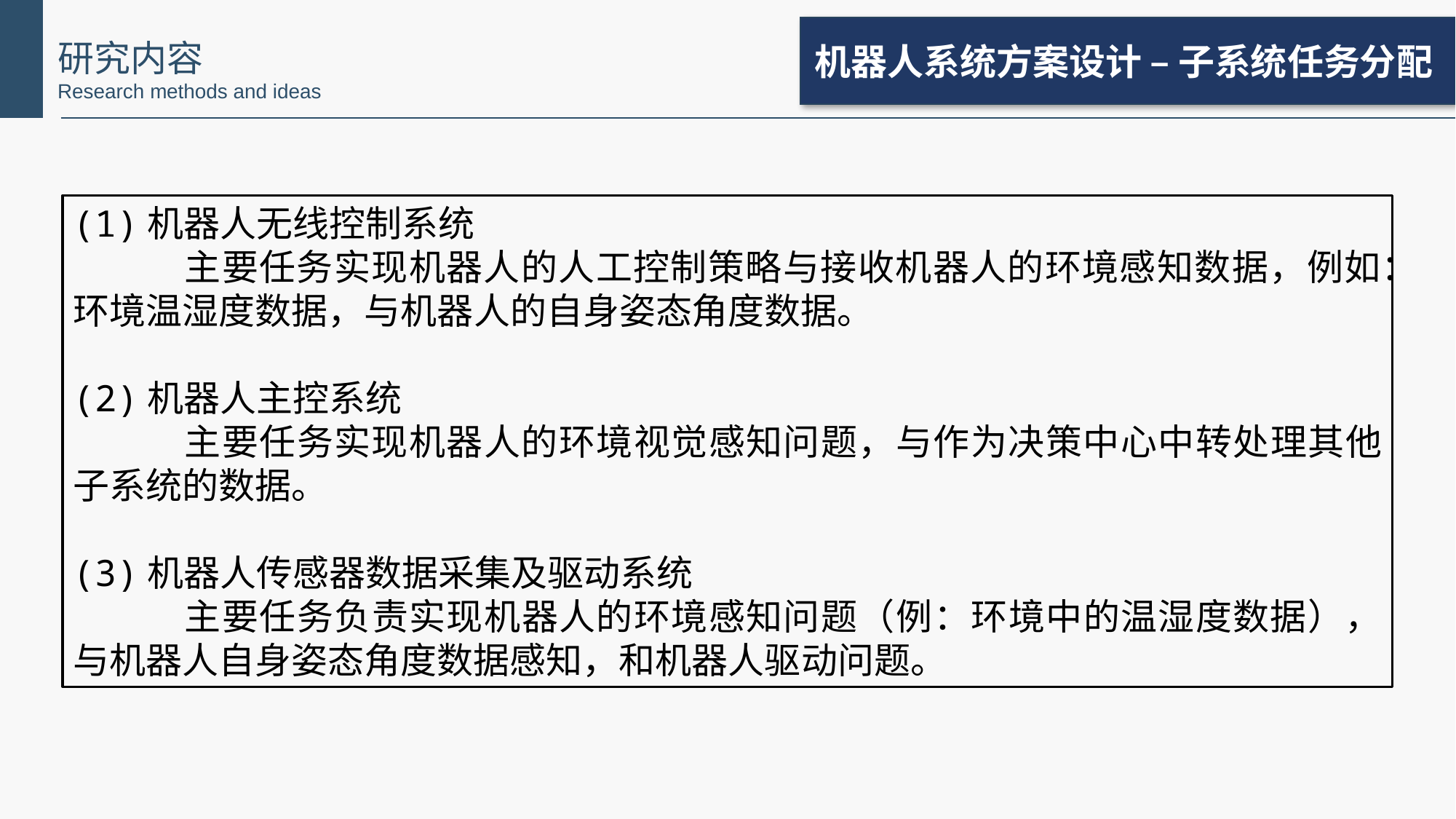

机器人系统方案设计 – 子系统任务分配
研究内容
Research methods and ideas
(1)机器人无线控制系统
		主要任务实现机器人的人工控制策略与接收机器人的环境感知数据，例如：环境温湿度数据，与机器人的自身姿态角度数据。

(2)机器人主控系统
		主要任务实现机器人的环境视觉感知问题，与作为决策中心中转处理其他子系统的数据。

(3)机器人传感器数据采集及驱动系统
		主要任务负责实现机器人的环境感知问题（例：环境中的温湿度数据），与机器人自身姿态角度数据感知，和机器人驱动问题。